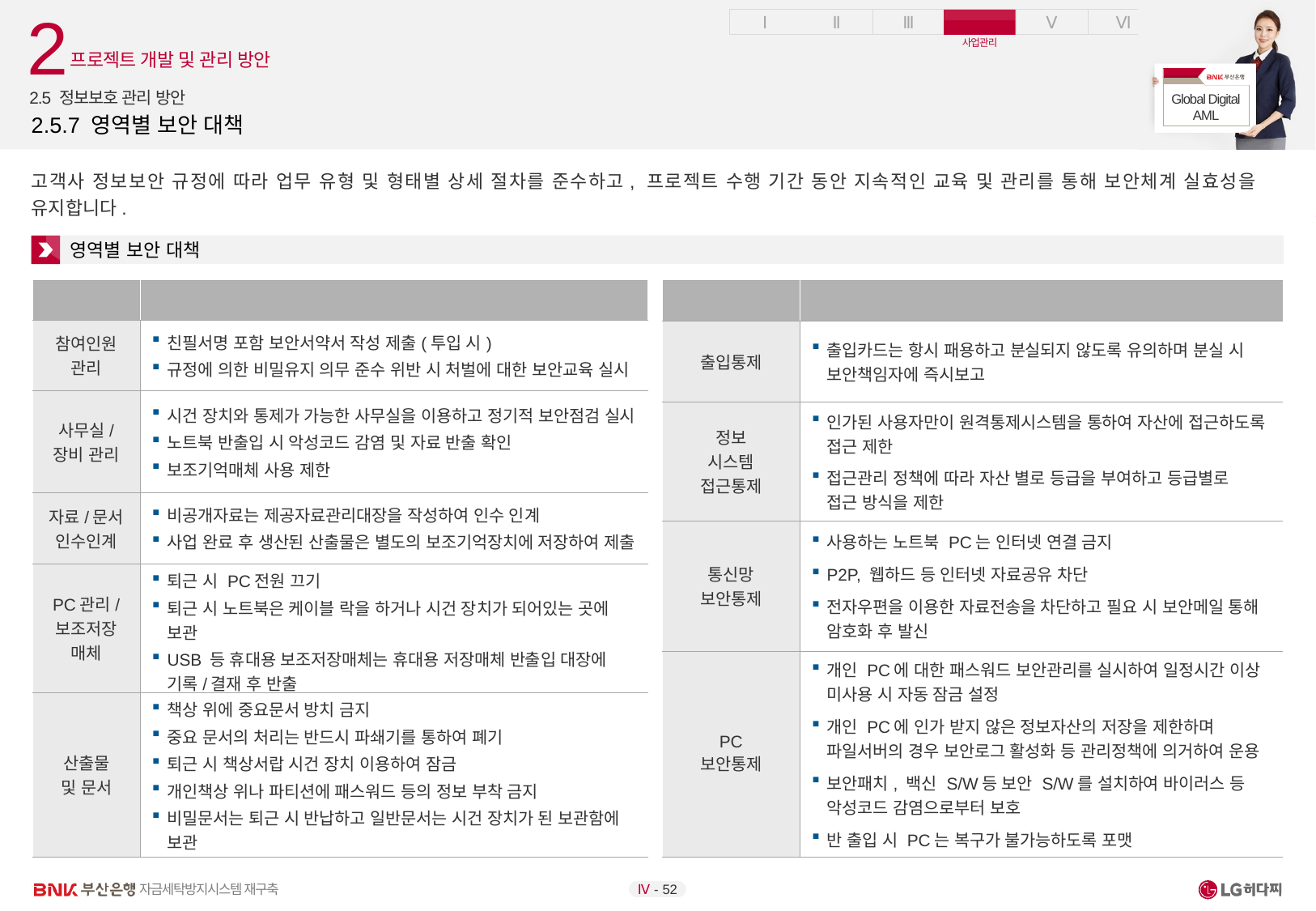

2
프로젝트 개발 및 관리 방안
2.5 정보보호 관리 방안
# 2.5.7 영역별 보안 대책
고객사 정보보안 규정에 따라 업무 유형 및 형태별 상세 절차를 준수하고, 프로젝트 수행 기간 동안 지속적인 교육 및 관리를 통해 보안체계 실효성을 유지합니다.
영역별 보안 대책

| 영역 | 보안 대책 |
| --- | --- |
| 참여인원 관리 | 친필서명 포함 보안서약서 작성 제출(투입 시) 규정에 의한 비밀유지 의무 준수 위반 시 처벌에 대한 보안교육 실시 |
| 사무실/ 장비 관리 | 시건 장치와 통제가 가능한 사무실을 이용하고 정기적 보안점검 실시 노트북 반출입 시 악성코드 감염 및 자료 반출 확인 보조기억매체 사용 제한 |
| 자료/문서 인수인계 | 비공개자료는 제공자료관리대장을 작성하여 인수 인계 사업 완료 후 생산된 산출물은 별도의 보조기억장치에 저장하여 제출 |
| PC관리/ 보조저장 매체 | 퇴근 시 PC전원 끄기 퇴근 시 노트북은 케이블 락을 하거나 시건 장치가 되어있는 곳에 보관 USB 등 휴대용 보조저장매체는 휴대용 저장매체 반출입 대장에 기록/결재 후 반출 |
| 산출물 및 문서 | 책상 위에 중요문서 방치 금지 중요 문서의 처리는 반드시 파쇄기를 통하여 폐기 퇴근 시 책상서랍 시건 장치 이용하여 잠금 개인책상 위나 파티션에 패스워드 등의 정보 부착 금지 비밀문서는 퇴근 시 반납하고 일반문서는 시건 장치가 된 보관함에 보관 |
| 영역 | 보안 대책 |
| --- | --- |
| 출입통제 | 출입카드는 항시 패용하고 분실되지 않도록 유의하며 분실 시 보안책임자에 즉시보고 |
| 정보 시스템 접근통제 | 인가된 사용자만이 원격통제시스템을 통하여 자산에 접근하도록 접근 제한 접근관리 정책에 따라 자산 별로 등급을 부여하고 등급별로 접근 방식을 제한 |
| 통신망 보안통제 | 사용하는 노트북 PC는 인터넷 연결 금지 P2P, 웹하드 등 인터넷 자료공유 차단 전자우편을 이용한 자료전송을 차단하고 필요 시 보안메일 통해 암호화 후 발신 |
| PC 보안통제 | 개인 PC에 대한 패스워드 보안관리를 실시하여 일정시간 이상 미사용 시 자동 잠금 설정 개인 PC에 인가 받지 않은 정보자산의 저장을 제한하며 파일서버의 경우 보안로그 활성화 등 관리정책에 의거하여 운용 보안패치, 백신 S/W등 보안 S/W를 설치하여 바이러스 등 악성코드 감염으로부터 보호 반 출입 시 PC는 복구가 불가능하도록 포맷 |
Ⅳ - 52